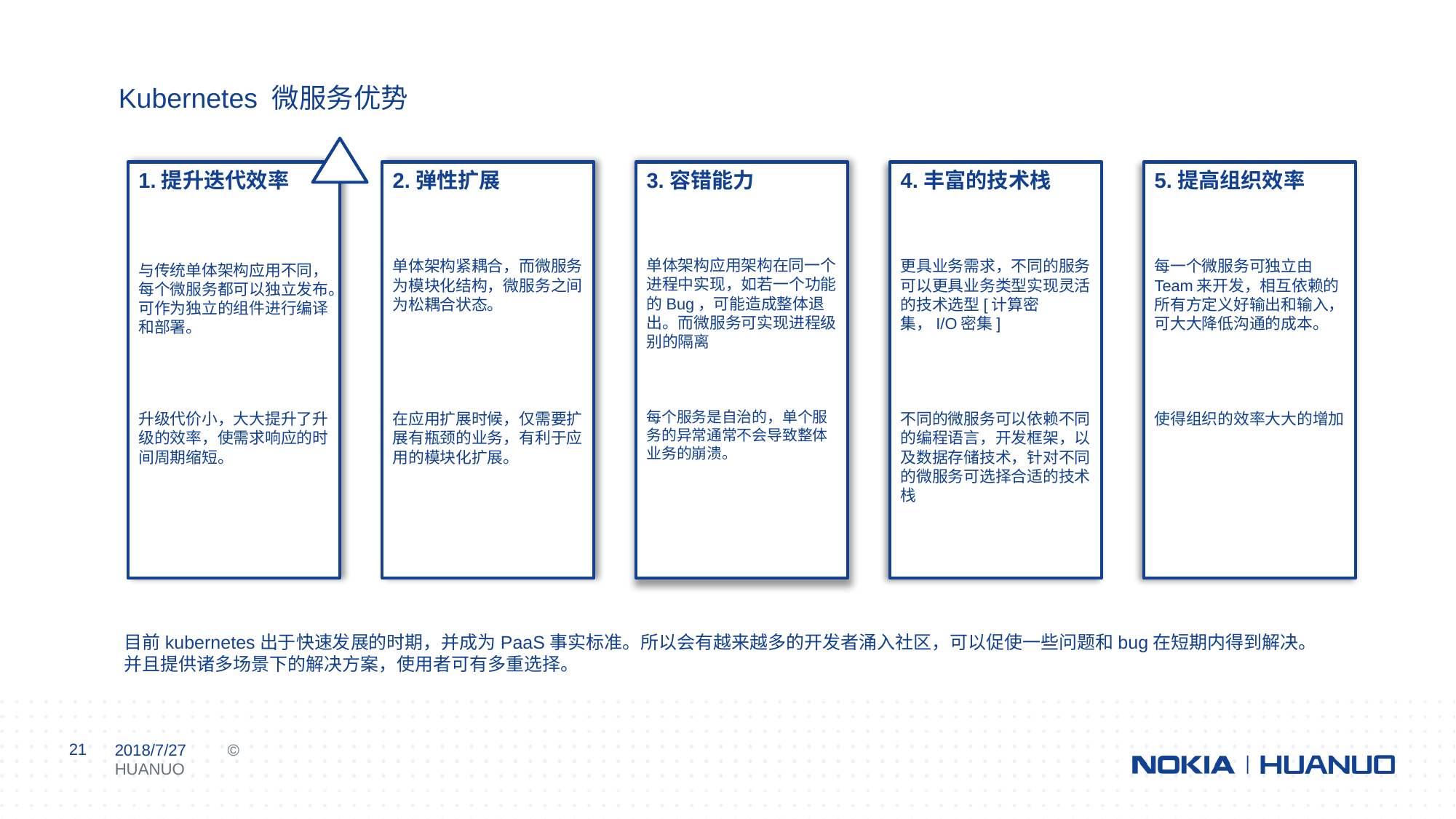

Kubernetes 微服务优势

5.提高组织效率

每一个微服务可独立由Team来开发，相互依赖的所有方定义好输出和输入，可大大降低沟通的成本。

使得组织的效率大大的增加
4.丰富的技术栈

更具业务需求，不同的服务可以更具业务类型实现灵活的技术选型[计算密集，I/O密集]

不同的微服务可以依赖不同的编程语言，开发框架，以及数据存储技术，针对不同的微服务可选择合适的技术栈

3.容错能力

单体架构应用架构在同一个进程中实现，如若一个功能的Bug，可能造成整体退出。而微服务可实现进程级别的隔离

每个服务是自治的，单个服务的异常通常不会导致整体业务的崩溃。

1.提升迭代效率

与传统单体架构应用不同，每个微服务都可以独立发布。可作为独立的组件进行编译和部署。

升级代价小，大大提升了升级的效率，使需求响应的时间周期缩短。

2.弹性扩展

单体架构紧耦合，而微服务为模块化结构，微服务之间为松耦合状态。

在应用扩展时候，仅需要扩展有瓶颈的业务，有利于应用的模块化扩展。

目前kubernetes出于快速发展的时期，并成为PaaS事实标准。所以会有越来越多的开发者涌入社区，可以促使一些问题和bug在短期内得到解决。并且提供诸多场景下的解决方案，使用者可有多重选择。